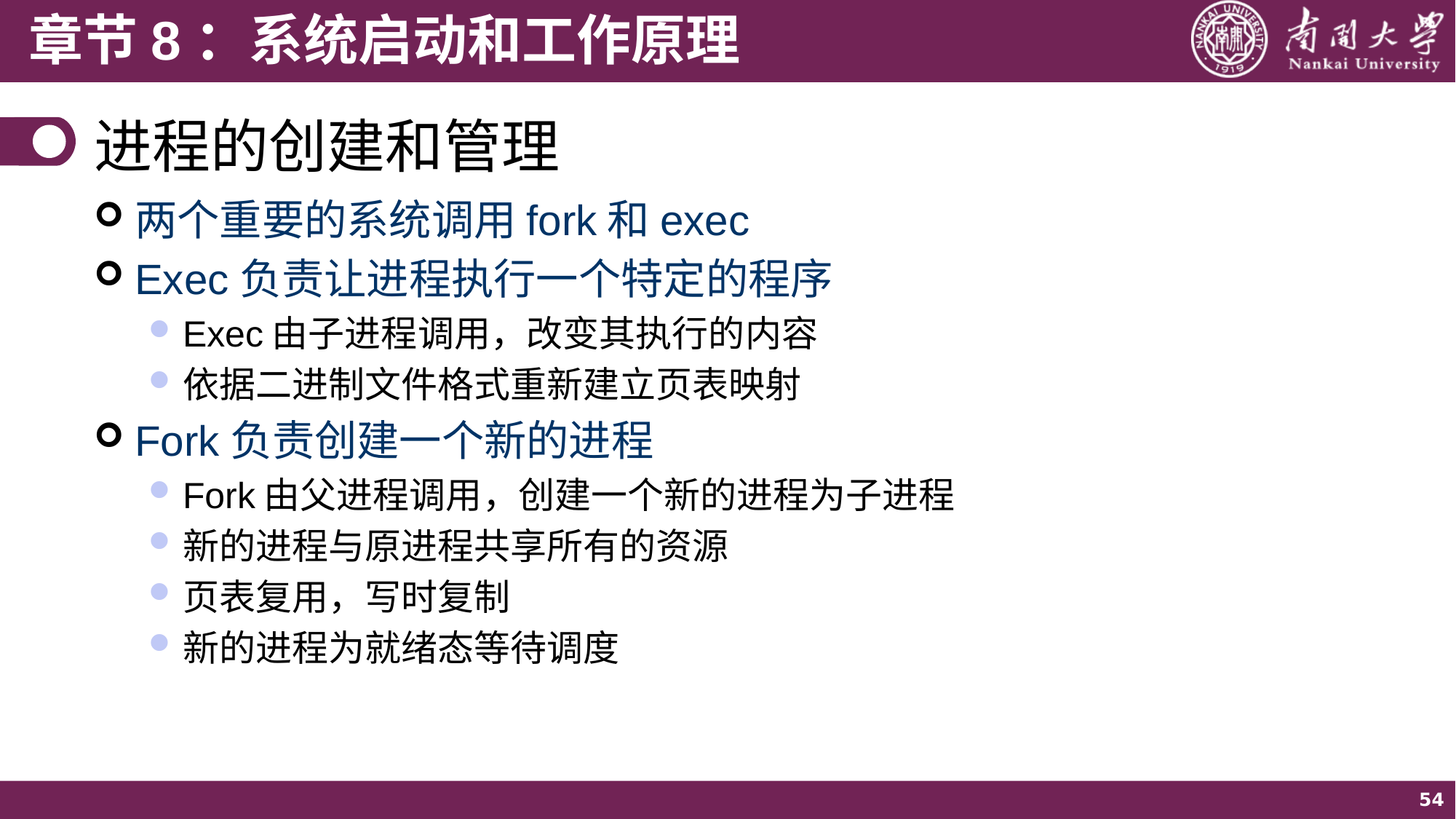

# 进程的创建和管理
两个重要的系统调用fork和exec
Exec负责让进程执行一个特定的程序
Exec由子进程调用，改变其执行的内容
依据二进制文件格式重新建立页表映射
Fork负责创建一个新的进程
Fork由父进程调用，创建一个新的进程为子进程
新的进程与原进程共享所有的资源
页表复用，写时复制
新的进程为就绪态等待调度
54